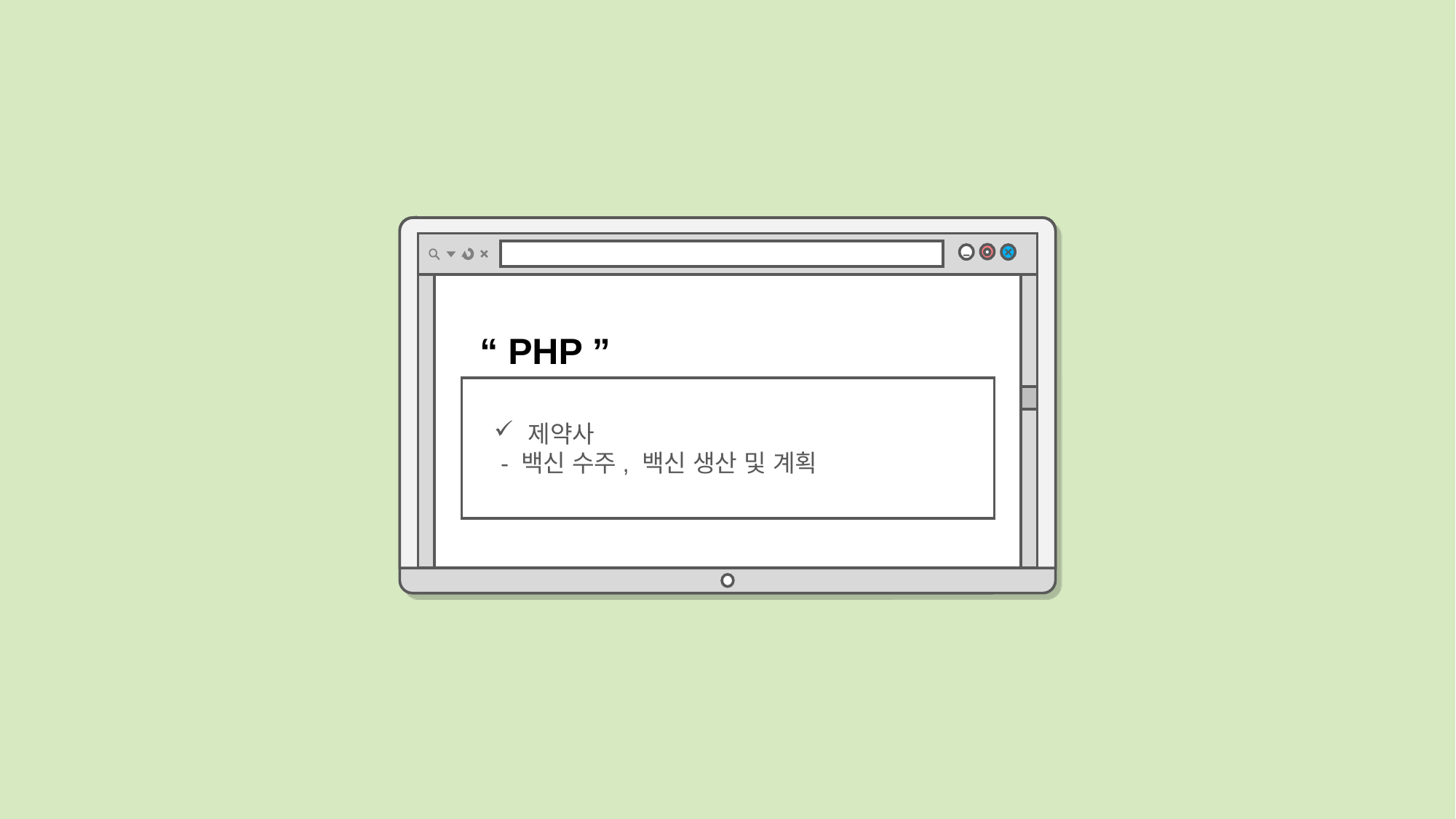

“ PHP ”
제약사
 - 백신 수주, 백신 생산 및 계획